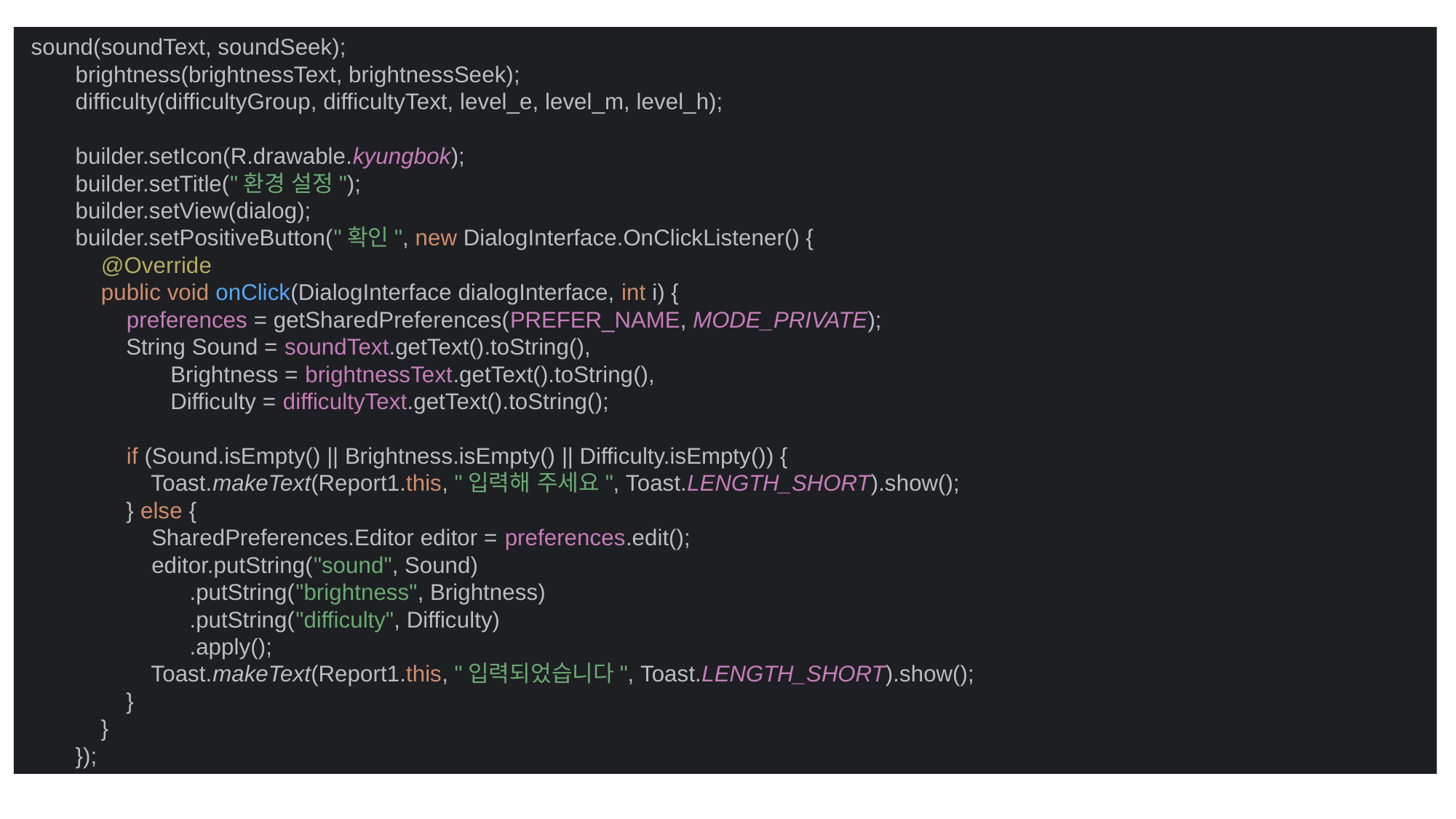

sound(soundText, soundSeek);
        brightness(brightnessText, brightnessSeek);
        difficulty(difficultyGroup, difficultyText, level_e, level_m, level_h);
        builder.setIcon(R.drawable.kyungbok);
        builder.setTitle("환경 설정");
        builder.setView(dialog);
        builder.setPositiveButton("확인", new DialogInterface.OnClickListener() {
            @Override
            public void onClick(DialogInterface dialogInterface, int i) {
                preferences = getSharedPreferences(PREFER_NAME, MODE_PRIVATE);
                String Sound = soundText.getText().toString(),
                       Brightness = brightnessText.getText().toString(),
                       Difficulty = difficultyText.getText().toString();
                if (Sound.isEmpty() || Brightness.isEmpty() || Difficulty.isEmpty()) {
                    Toast.makeText(Report1.this, "입력해 주세요", Toast.LENGTH_SHORT).show();
                } else {
                    SharedPreferences.Editor editor = preferences.edit();
                    editor.putString("sound", Sound)
                          .putString("brightness", Brightness)
                          .putString("difficulty", Difficulty)
                          .apply();
                    Toast.makeText(Report1.this, "입력되었습니다", Toast.LENGTH_SHORT).show();
                }
            }
        });